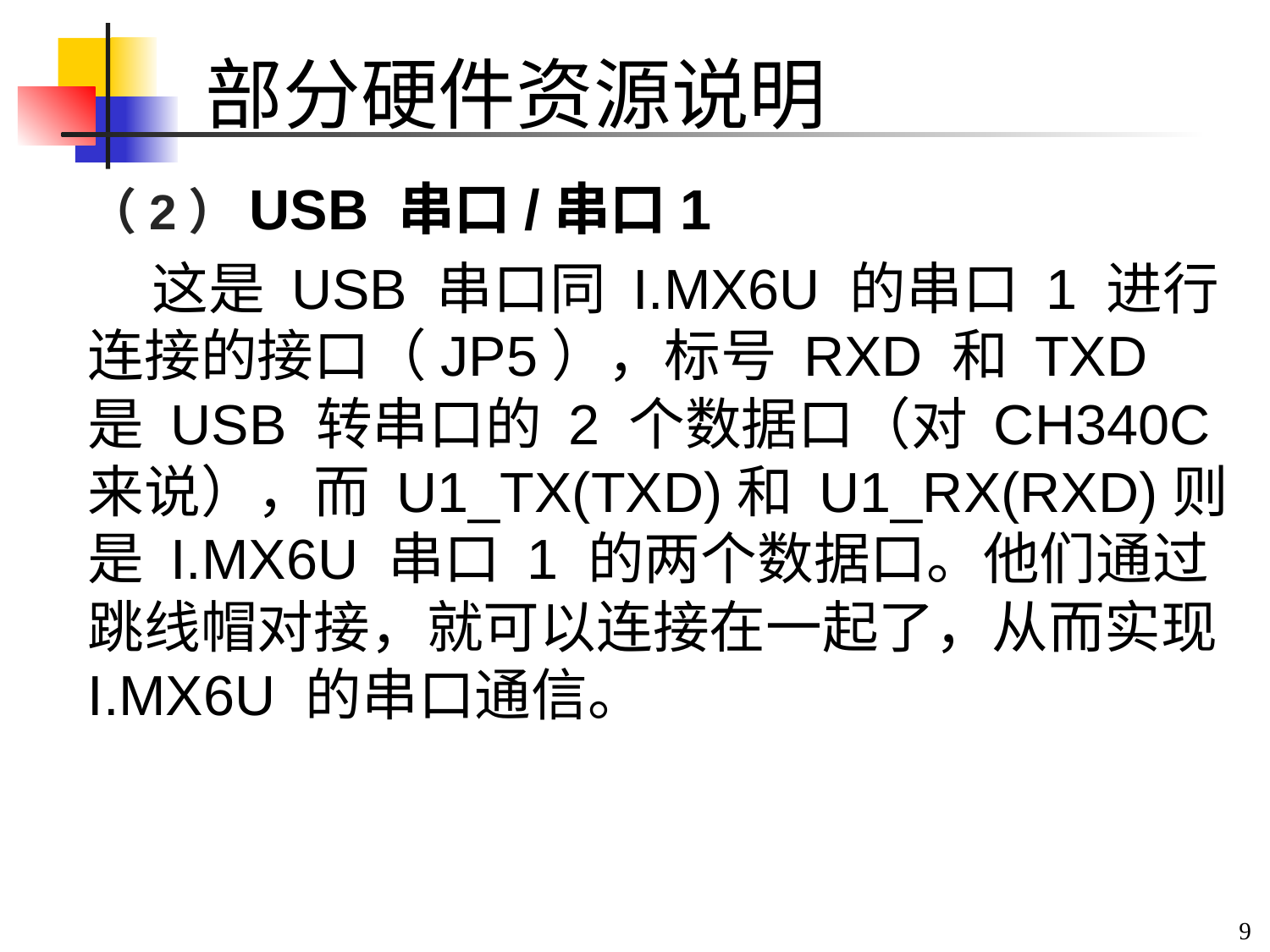

# 部分硬件资源说明
（2）USB 串口/串口1
    这是 USB 串口同 I.MX6U 的串口 1 进行连接的接口（JP5），标号 RXD 和 TXD 是 USB 转串口的 2 个数据口（对 CH340C 来说），而 U1_TX(TXD)和 U1_RX(RXD)则是 I.MX6U 串口 1 的两个数据口。他们通过跳线帽对接，就可以连接在一起了，从而实现 I.MX6U 的串口通信。